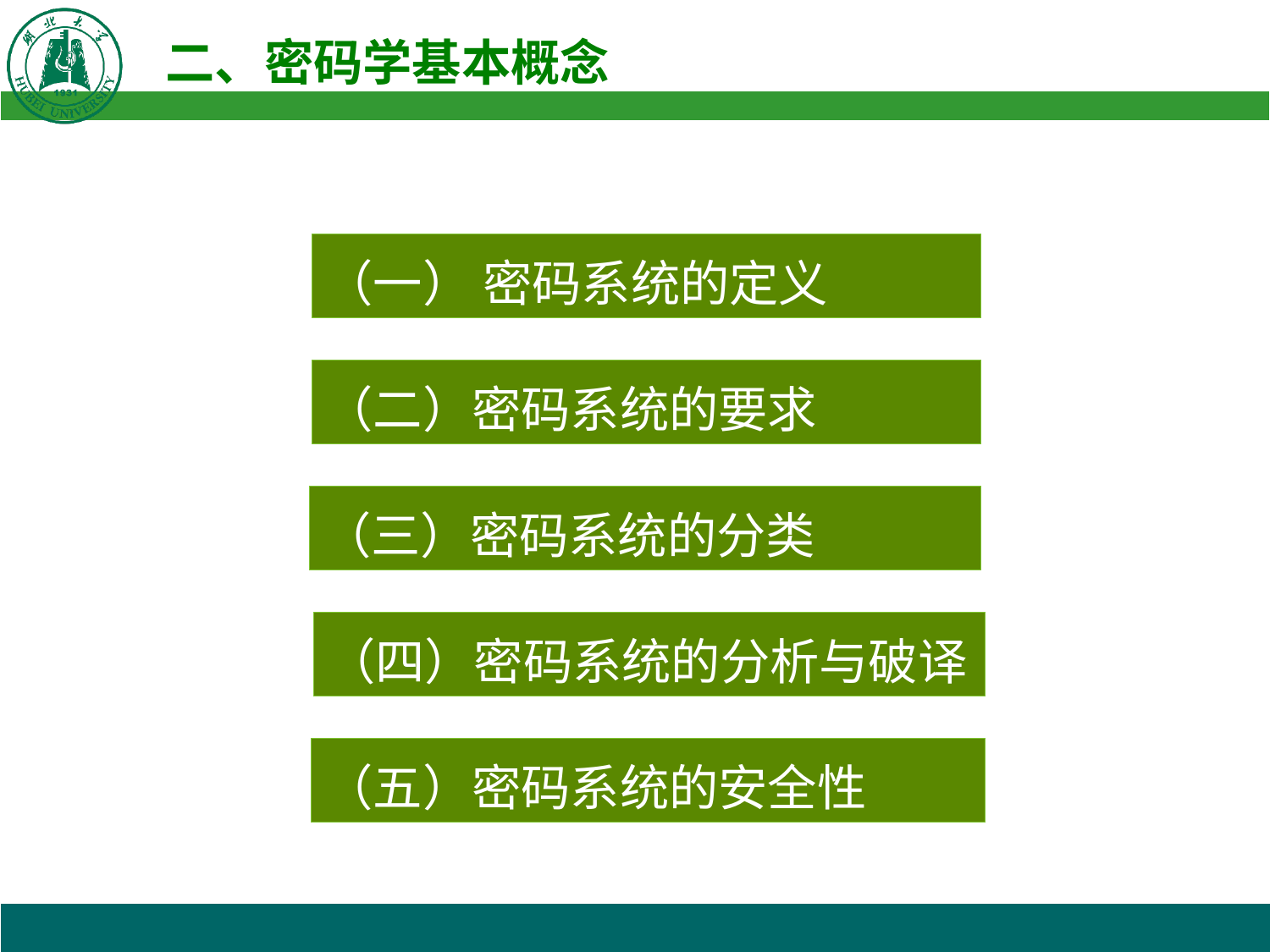

（一） 密码系统的定义
（二）密码系统的要求
（三）密码系统的分类
（四）密码系统的分析与破译
（五）密码系统的安全性